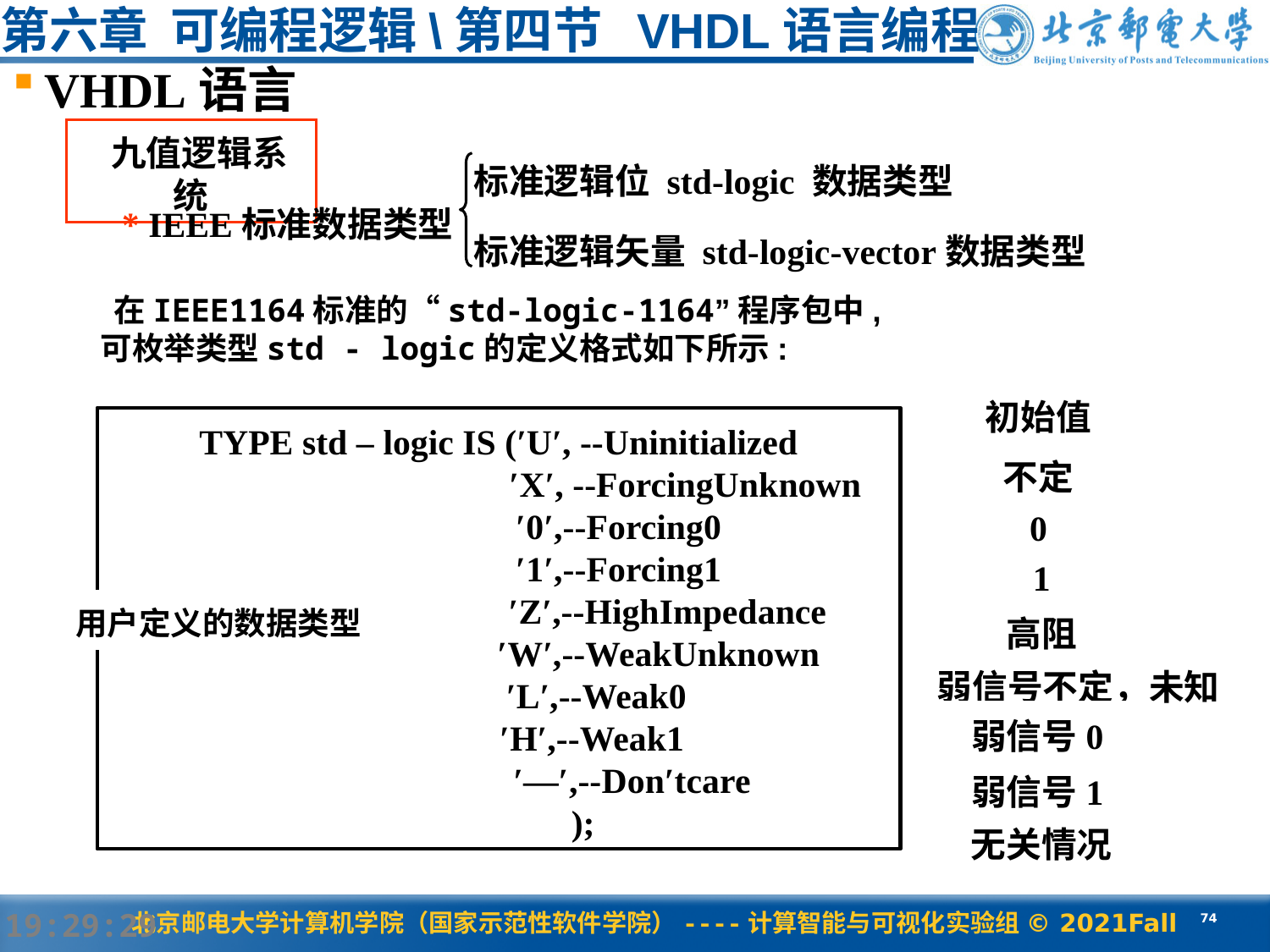

# 第六章  可编程逻辑\第四节  VHDL语言编程
VHDL语言

 九值逻辑系统
标准逻辑位 std-logic 数据类型

* IEEE标准数据类型
标准逻辑矢量 std-logic-vector数据类型
在IEEE1164标准的“std-logic-1164”程序包中,
可枚举类型std - logic的定义格式如下所示:
初始值
TYPE std – logic IS (′U′, --Uninitialized
                                          ′X′, --ForcingUnknown
                           ′0′,--Forcing0
                           ′1′,--Forcing1
                                      ′Z′,--HighImpedance
                                    ′W′,--WeakUnknown
                      ′L′,--Weak0
                     ′H′,--Weak1
                              ′—′,--Don′tcare
                   );
不定
0
1
用户定义的数据类型
高阻
弱信号不定，未知
弱信号0
弱信号1
无关情况